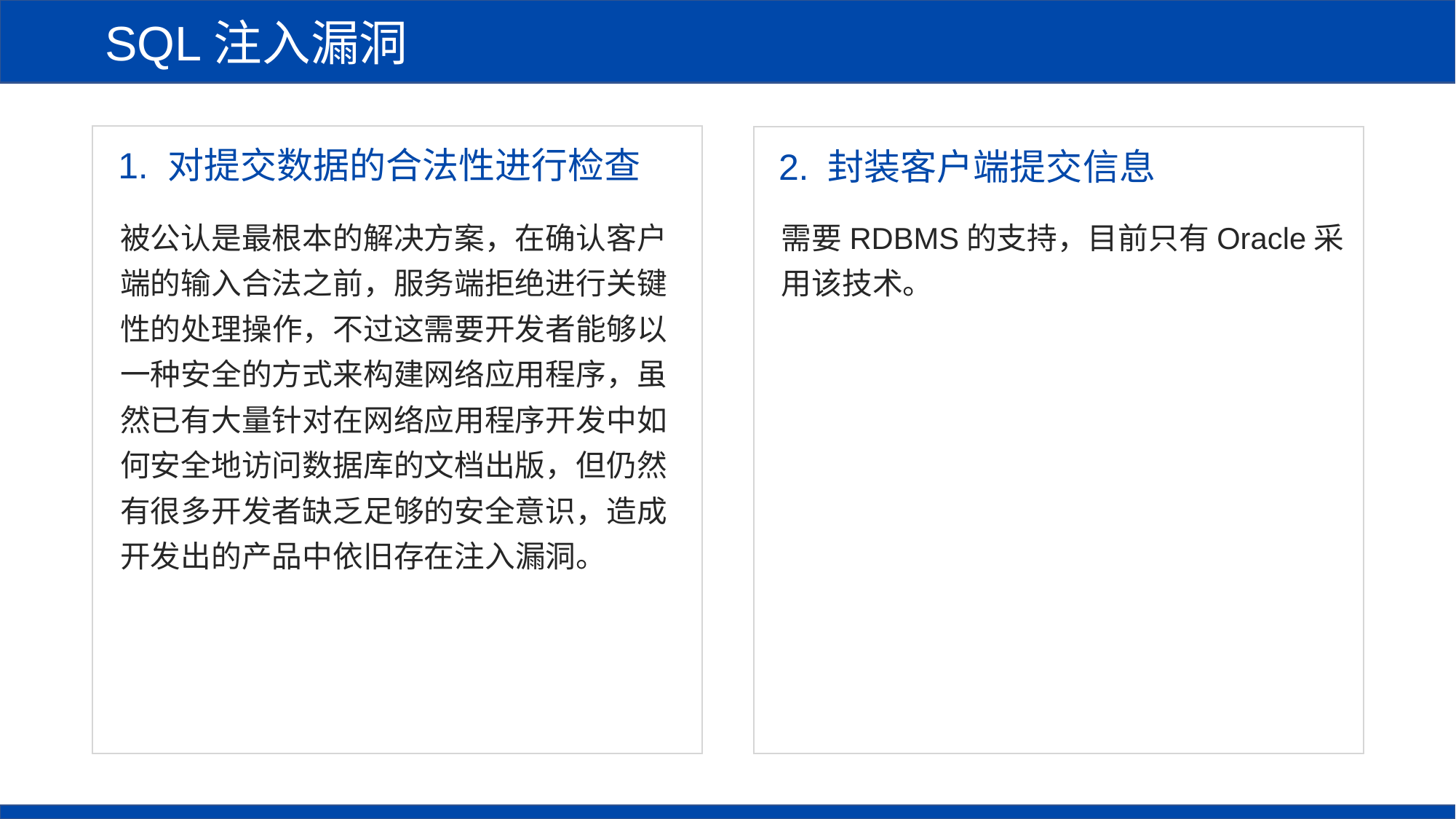

SQL注入漏洞

1. 对提交数据的合法性进行检查

2. 封装客户端提交信息
被公认是最根本的解决方案，在确认客户端的输入合法之前，服务端拒绝进行关键性的处理操作，不过这需要开发者能够以一种安全的方式来构建网络应用程序，虽然已有大量针对在网络应用程序开发中如何安全地访问数据库的文档出版，但仍然有很多开发者缺乏足够的安全意识，造成开发出的产品中依旧存在注入漏洞。
需要RDBMS的支持，目前只有Oracle采用该技术。